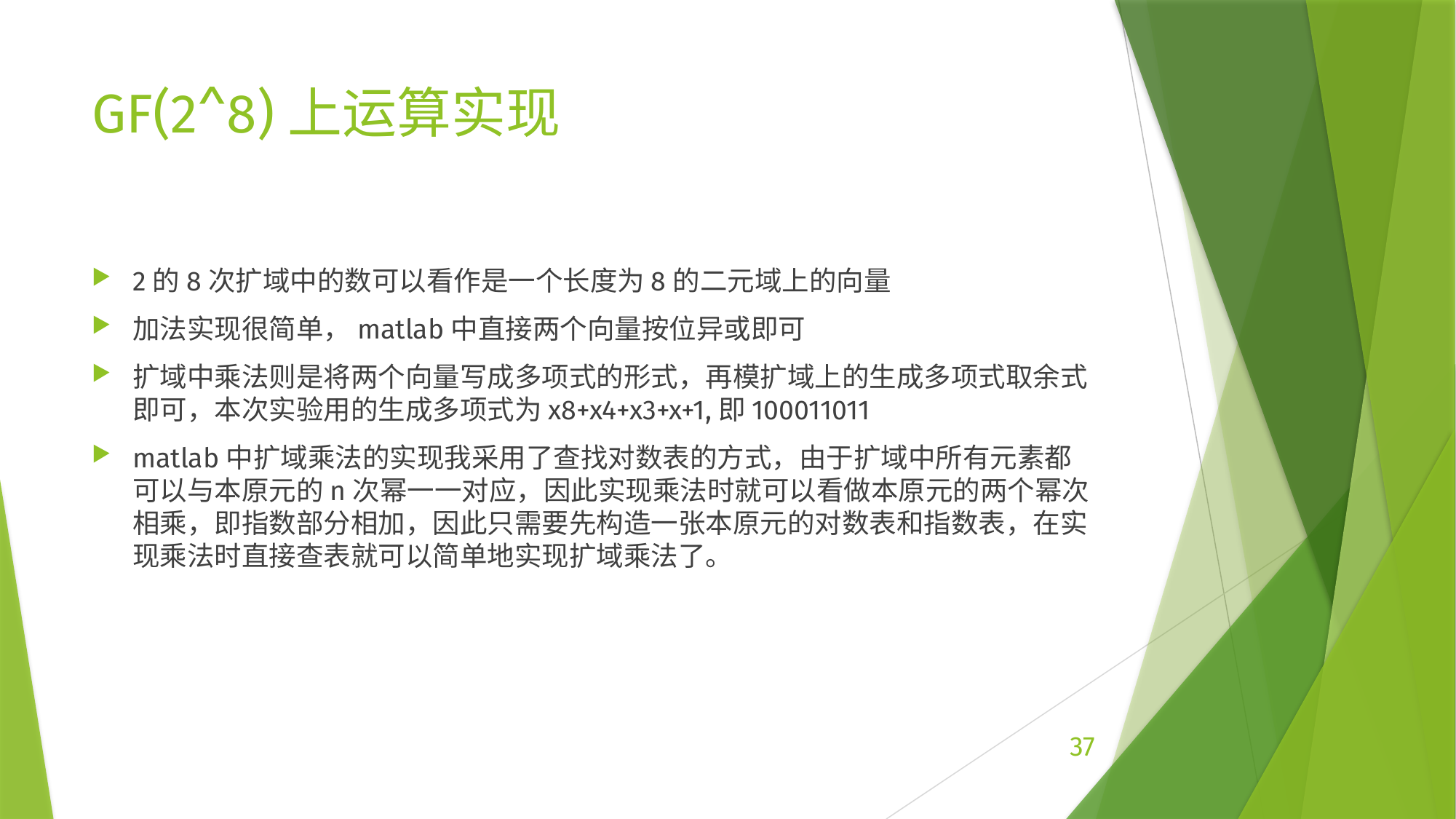

# GF(2^8)上运算实现
2的8次扩域中的数可以看作是一个长度为8的二元域上的向量
加法实现很简单，matlab中直接两个向量按位异或即可
扩域中乘法则是将两个向量写成多项式的形式，再模扩域上的生成多项式取余式即可，本次实验用的生成多项式为x8+x4+x3+x+1,即100011011
matlab中扩域乘法的实现我采用了查找对数表的方式，由于扩域中所有元素都可以与本原元的n次幂一一对应，因此实现乘法时就可以看做本原元的两个幂次相乘，即指数部分相加，因此只需要先构造一张本原元的对数表和指数表，在实现乘法时直接查表就可以简单地实现扩域乘法了。
37